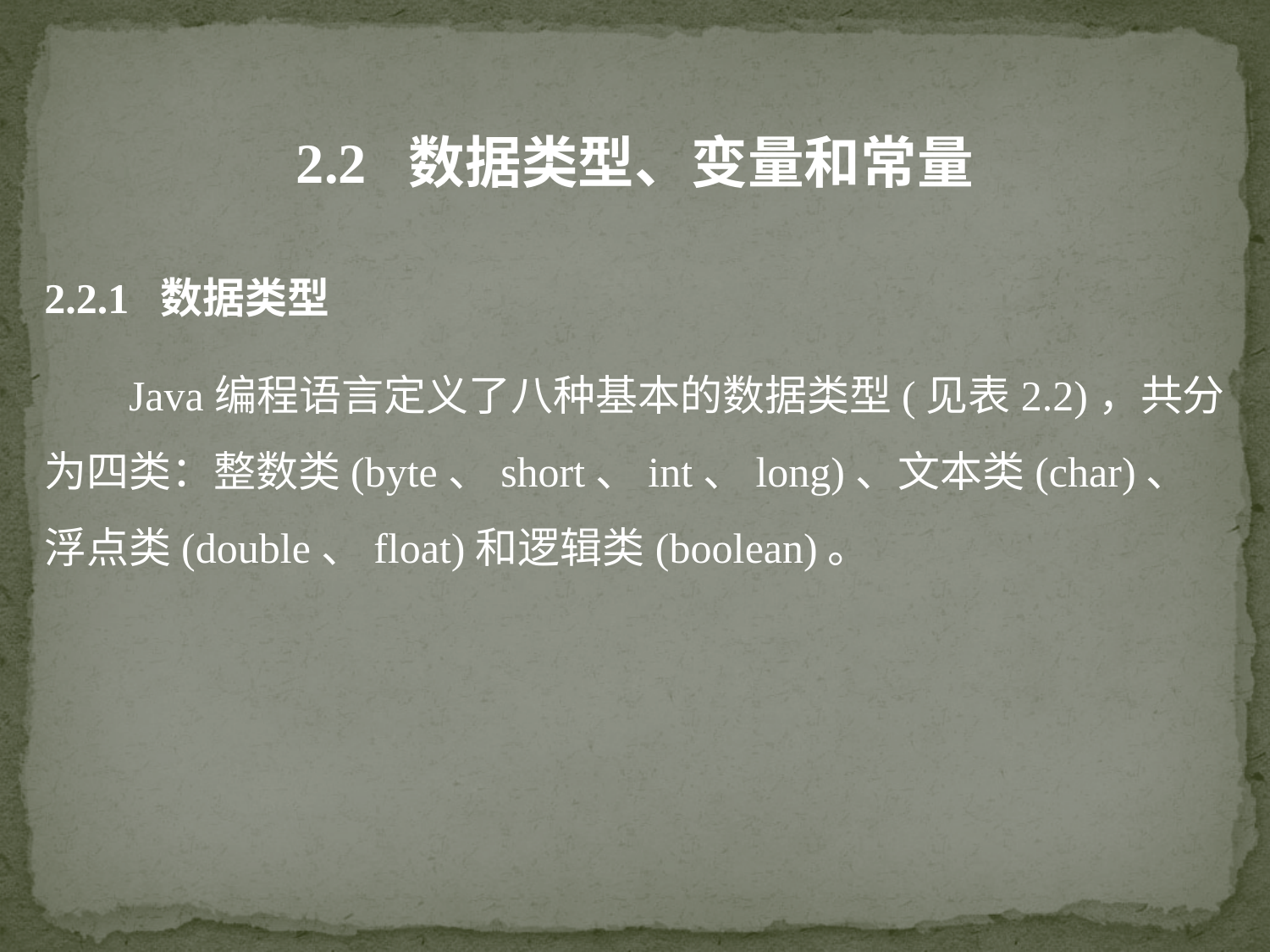

2.2  数据类型、变量和常量
2.2.1  数据类型
        Java编程语言定义了八种基本的数据类型(见表2.2)，共分为四类：整数类(byte、short、int、long)、文本类(char)、浮点类(double、float)和逻辑类(boolean)。